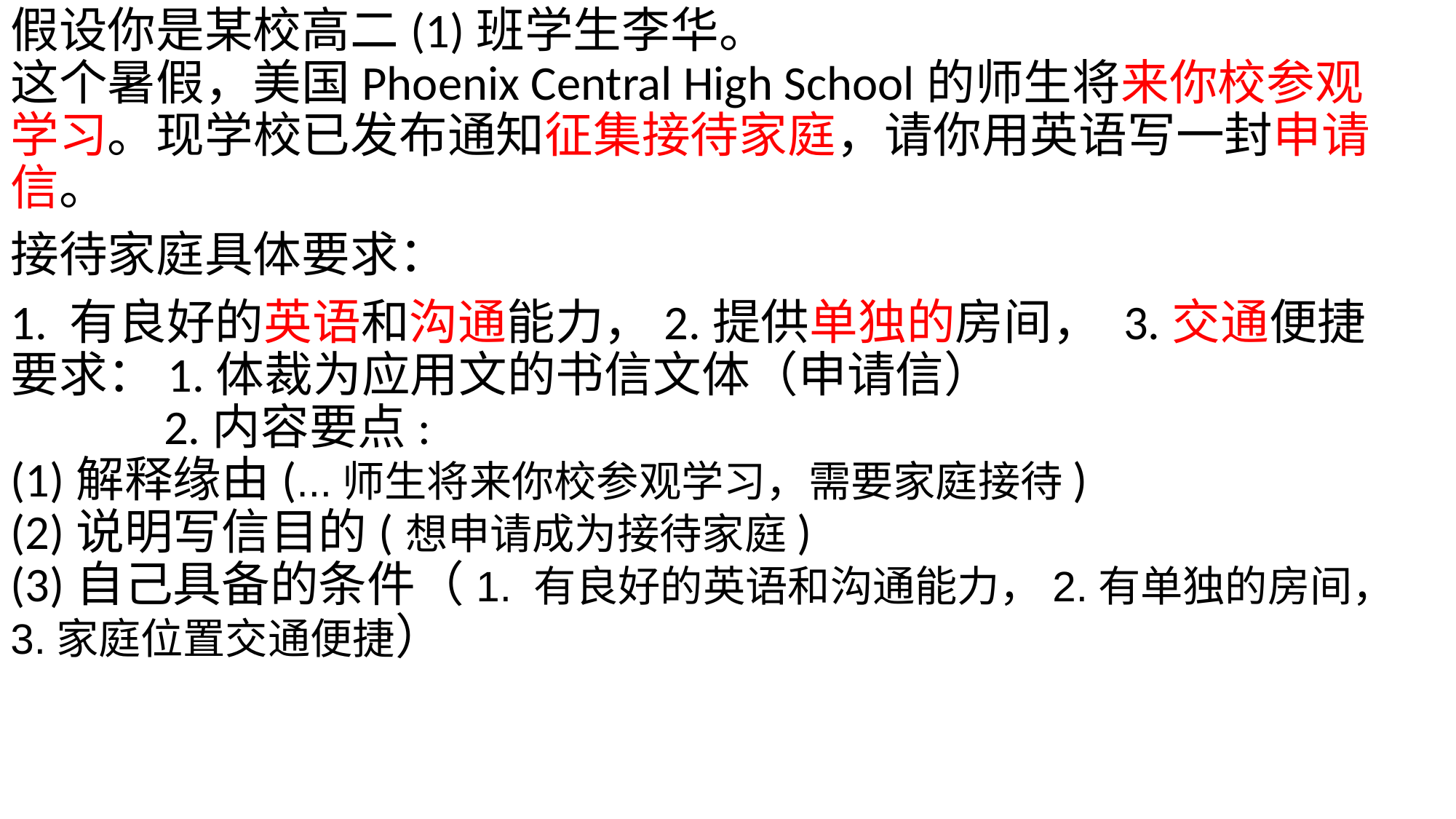

假设你是某校高二(1)班学生李华。
这个暑假，美国Phoenix Central High School的师生将来你校参观学习。现学校已发布通知征集接待家庭，请你用英语写一封申请信。
接待家庭具体要求：
1. 有良好的英语和沟通能力，2.提供单独的房间， 3.交通便捷
要求：1.体裁为应用文的书信文体（申请信）
             2.内容要点:
(1)解释缘由(...师生将来你校参观学习，需要家庭接待)
(2)说明写信目的(想申请成为接待家庭)
(3)自己具备的条件（1. 有良好的英语和沟通能力，2.有单独的房间， 3.家庭位置交通便捷）